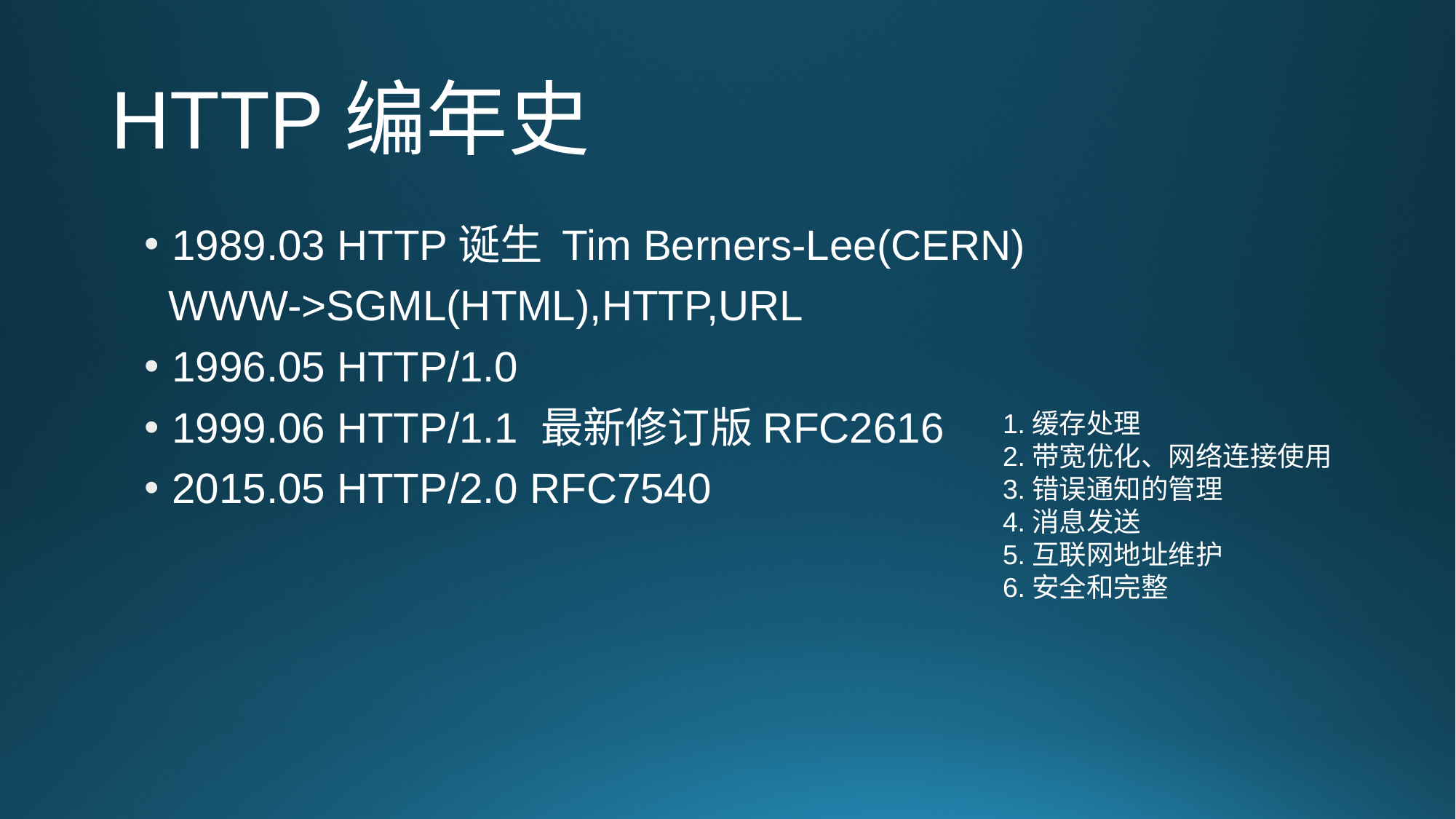

# HTTP编年史
1989.03 HTTP诞生 Tim Berners-Lee(CERN)
  WWW->SGML(HTML),HTTP,URL
1996.05 HTTP/1.0
1999.06 HTTP/1.1 最新修订版RFC2616
2015.05 HTTP/2.0 RFC7540

1.缓存处理
2.带宽优化、网络连接使用
3.错误通知的管理
4.消息发送
5.互联网地址维护
6.安全和完整